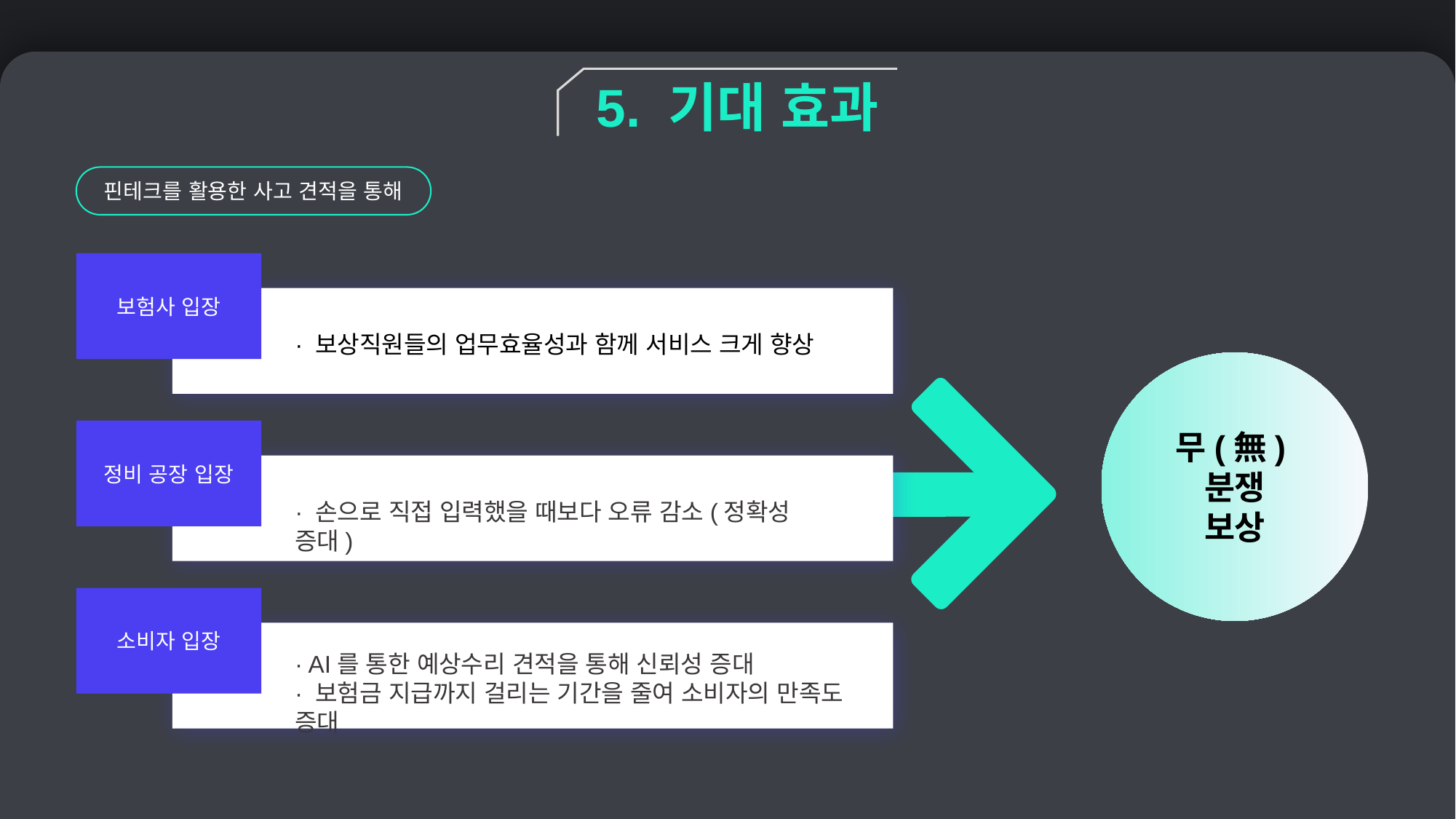

5. 기대 효과
핀테크를 활용한 사고 견적을 통해
보험사 입장

· 보상직원들의 업무효율성과 함께 서비스 크게 향상
무(無)분쟁
보상

정비 공장 입장

· 손으로 직접 입력했을 때보다 오류 감소(정확성 증대)
소비자 입장

· AI를 통한 예상수리 견적을 통해 신뢰성 증대
· 보험금 지급까지 걸리는 기간을 줄여 소비자의 만족도 증대